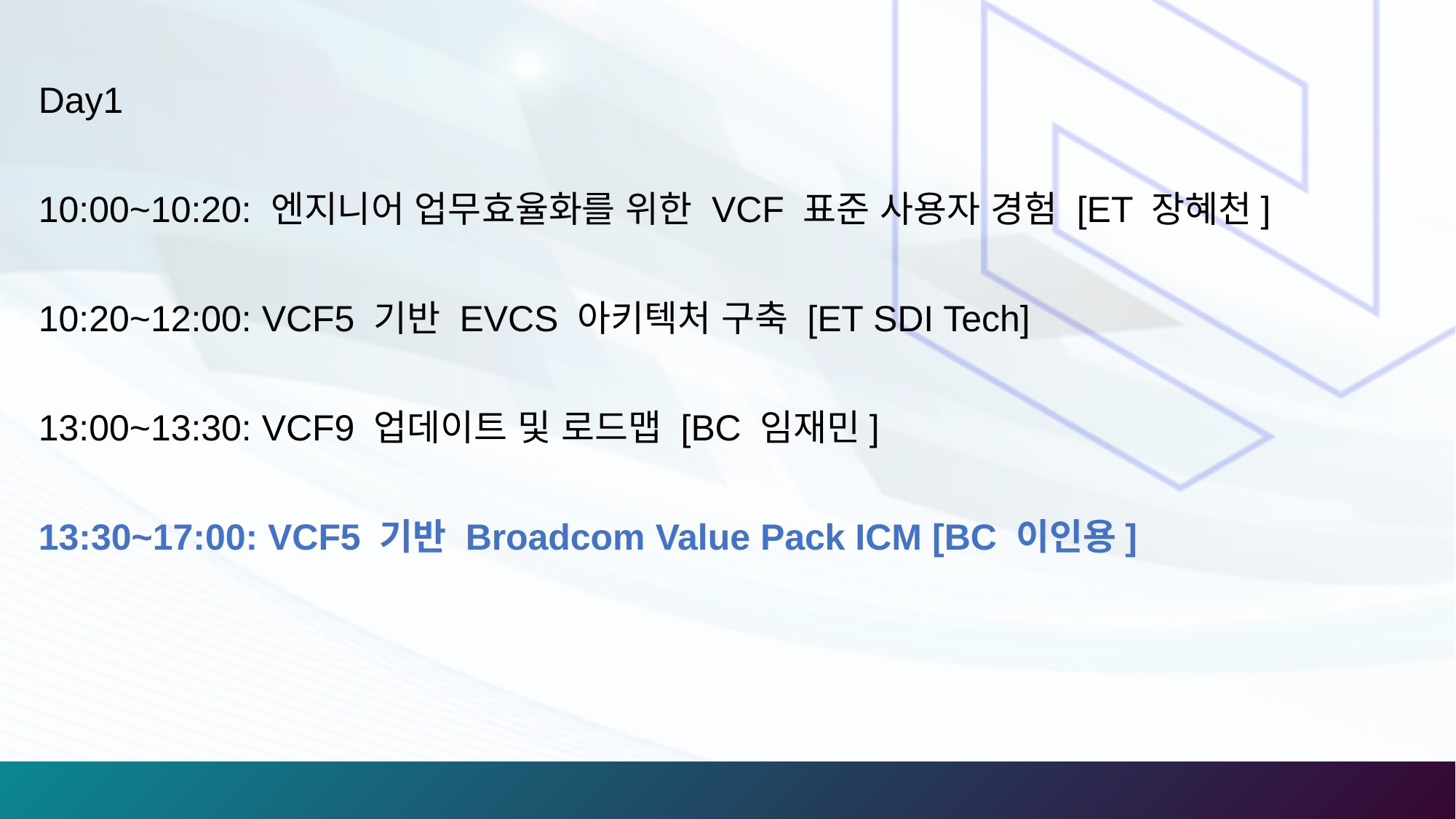

Day1
10:00~10:20: 엔지니어 업무효율화를 위한 VCF 표준 사용자 경험 [ET 장혜천]
10:20~12:00: VCF5 기반 EVCS 아키텍처 구축 [ET SDI Tech]
13:00~13:30: VCF9 업데이트 및 로드맵 [BC 임재민]
13:30~17:00: VCF5 기반 Broadcom Value Pack ICM [BC 이인용]